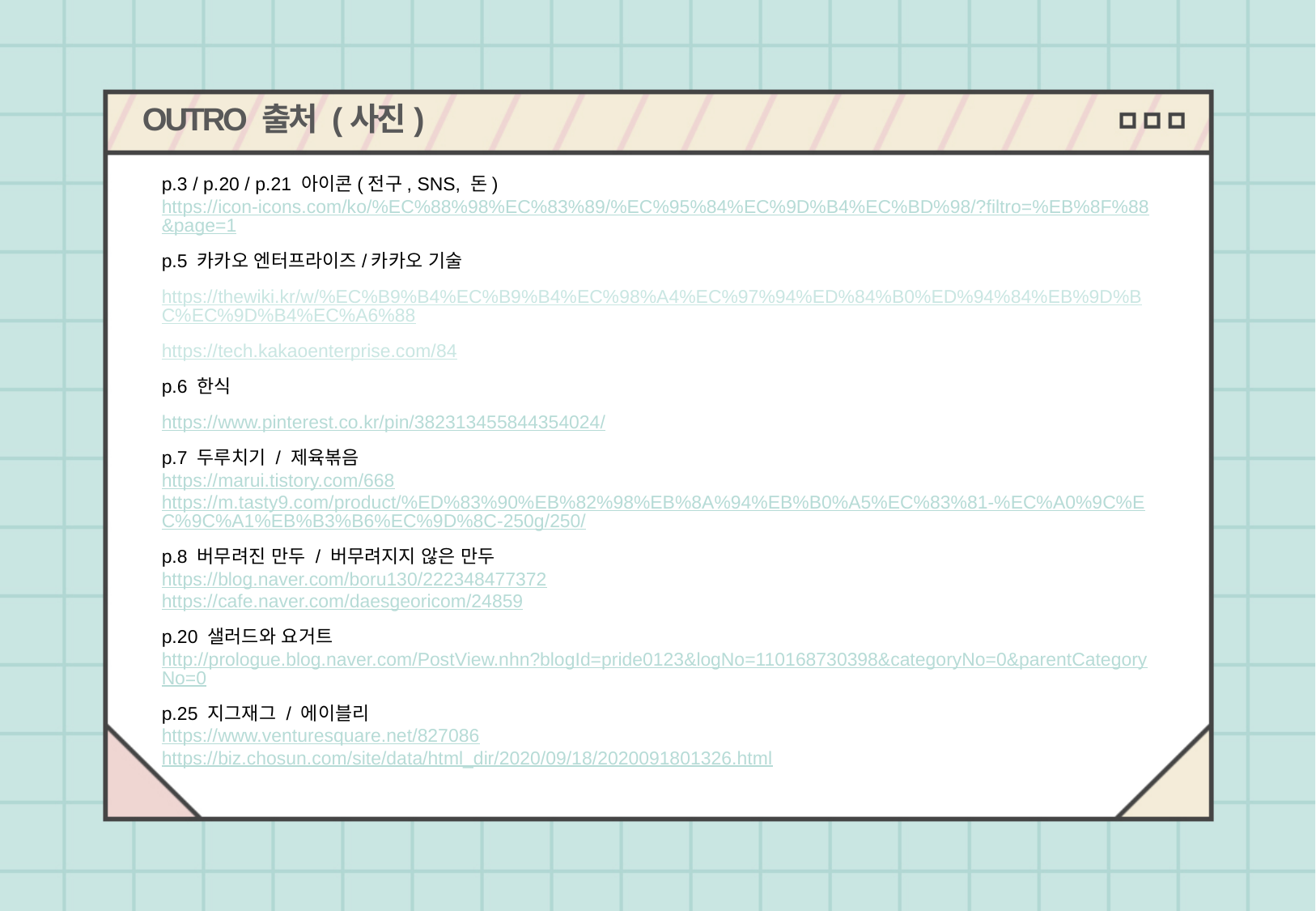

OUTRO 출처 (사진)
p.3 / p.20 / p.21 아이콘(전구, SNS, 돈)
https://icon-icons.com/ko/%EC%88%98%EC%83%89/%EC%95%84%EC%9D%B4%EC%BD%98/?filtro=%EB%8F%88&page=1
p.5 카카오 엔터프라이즈/카카오 기술
https://thewiki.kr/w/%EC%B9%B4%EC%B9%B4%EC%98%A4%EC%97%94%ED%84%B0%ED%94%84%EB%9D%BC%EC%9D%B4%EC%A6%88
https://tech.kakaoenterprise.com/84
p.6 한식
https://www.pinterest.co.kr/pin/382313455844354024/
p.7 두루치기 / 제육볶음
https://marui.tistory.com/668
https://m.tasty9.com/product/%ED%83%90%EB%82%98%EB%8A%94%EB%B0%A5%EC%83%81-%EC%A0%9C%EC%9C%A1%EB%B3%B6%EC%9D%8C-250g/250/
p.8 버무려진 만두 / 버무려지지 않은 만두
https://blog.naver.com/boru130/222348477372
https://cafe.naver.com/daesgeoricom/24859
p.20 샐러드와 요거트
http://prologue.blog.naver.com/PostView.nhn?blogId=pride0123&logNo=110168730398&categoryNo=0&parentCategoryNo=0
p.25 지그재그 / 에이블리
https://www.venturesquare.net/827086
https://biz.chosun.com/site/data/html_dir/2020/09/18/2020091801326.html